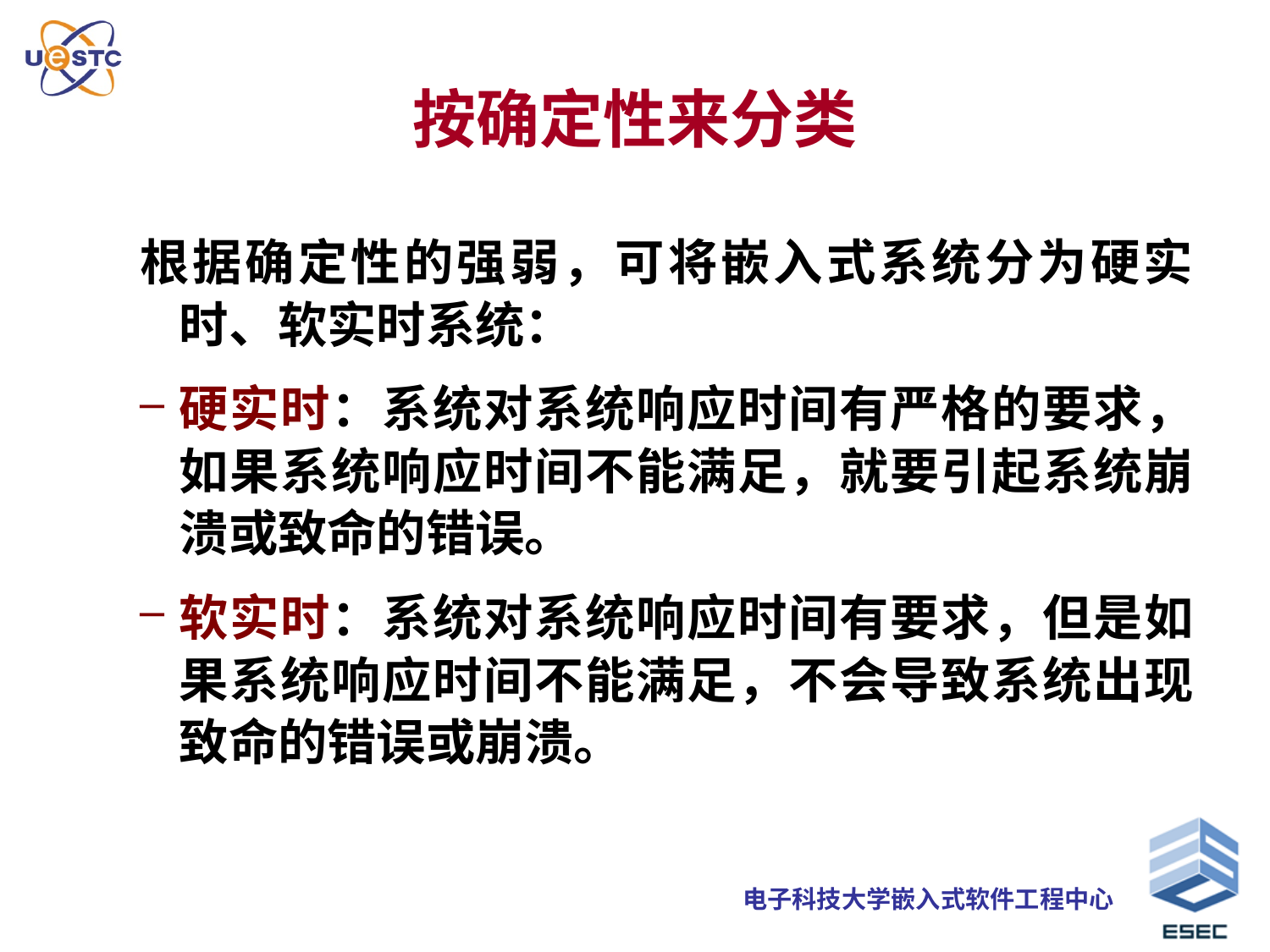

# 按确定性来分类
根据确定性的强弱，可将嵌入式系统分为硬实时、软实时系统：
硬实时：系统对系统响应时间有严格的要求，如果系统响应时间不能满足，就要引起系统崩溃或致命的错误。
软实时：系统对系统响应时间有要求，但是如果系统响应时间不能满足，不会导致系统出现致命的错误或崩溃。